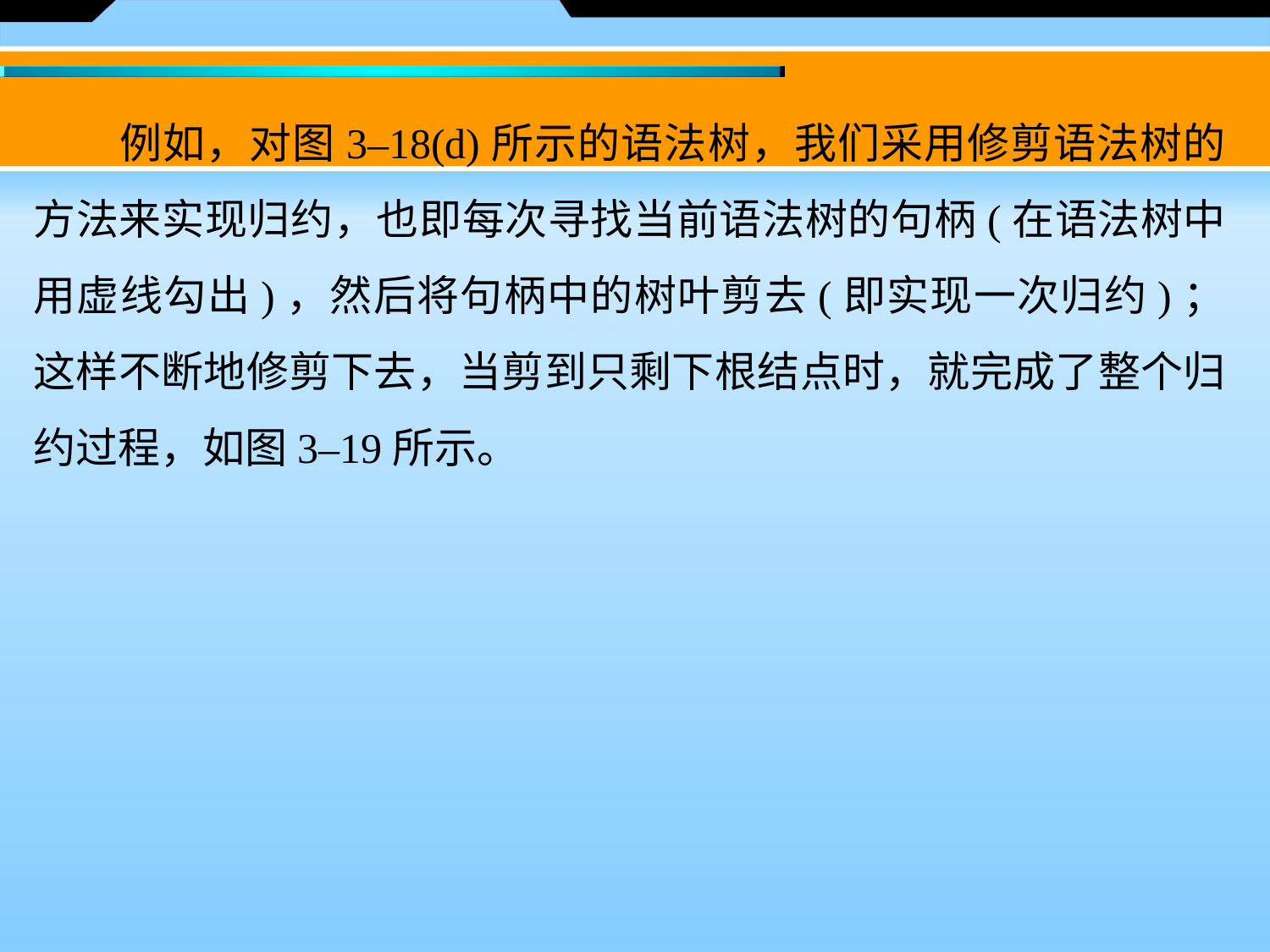

例如，对图3–18(d)所示的语法树，我们采用修剪语法树的方法来实现归约，也即每次寻找当前语法树的句柄(在语法树中用虚线勾出)，然后将句柄中的树叶剪去(即实现一次归约)；这样不断地修剪下去，当剪到只剩下根结点时，就完成了整个归约过程，如图3–19所示。